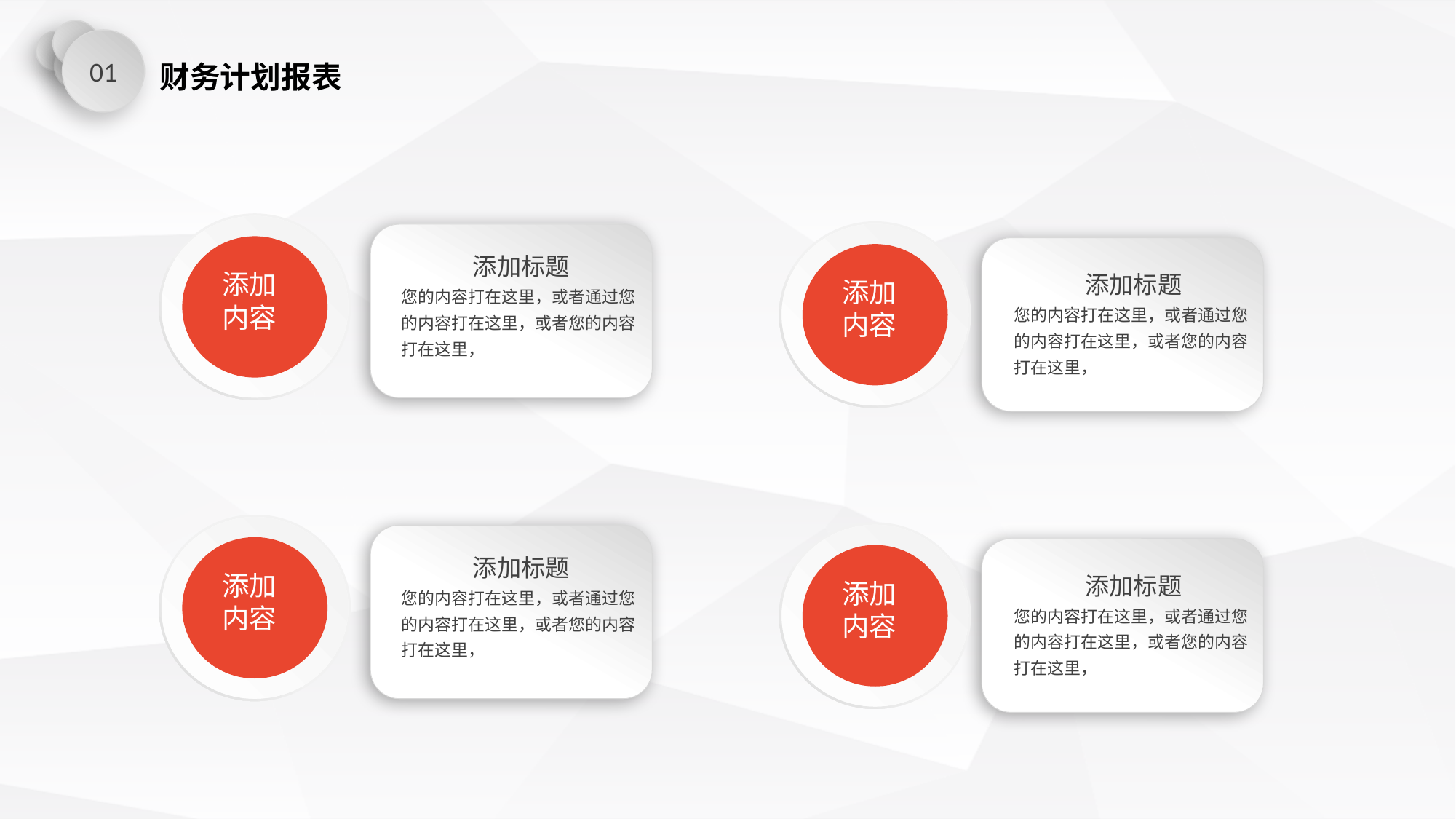

01
财务计划报表

添加
内容

添加
内容

添加标题
您的内容打在这里，或者通过您的内容打在这里，或者您的内容打在这里，

添加标题
您的内容打在这里，或者通过您的内容打在这里，或者您的内容打在这里，

添加
内容

添加
内容

添加标题
您的内容打在这里，或者通过您的内容打在这里，或者您的内容打在这里，

添加标题
您的内容打在这里，或者通过您的内容打在这里，或者您的内容打在这里，